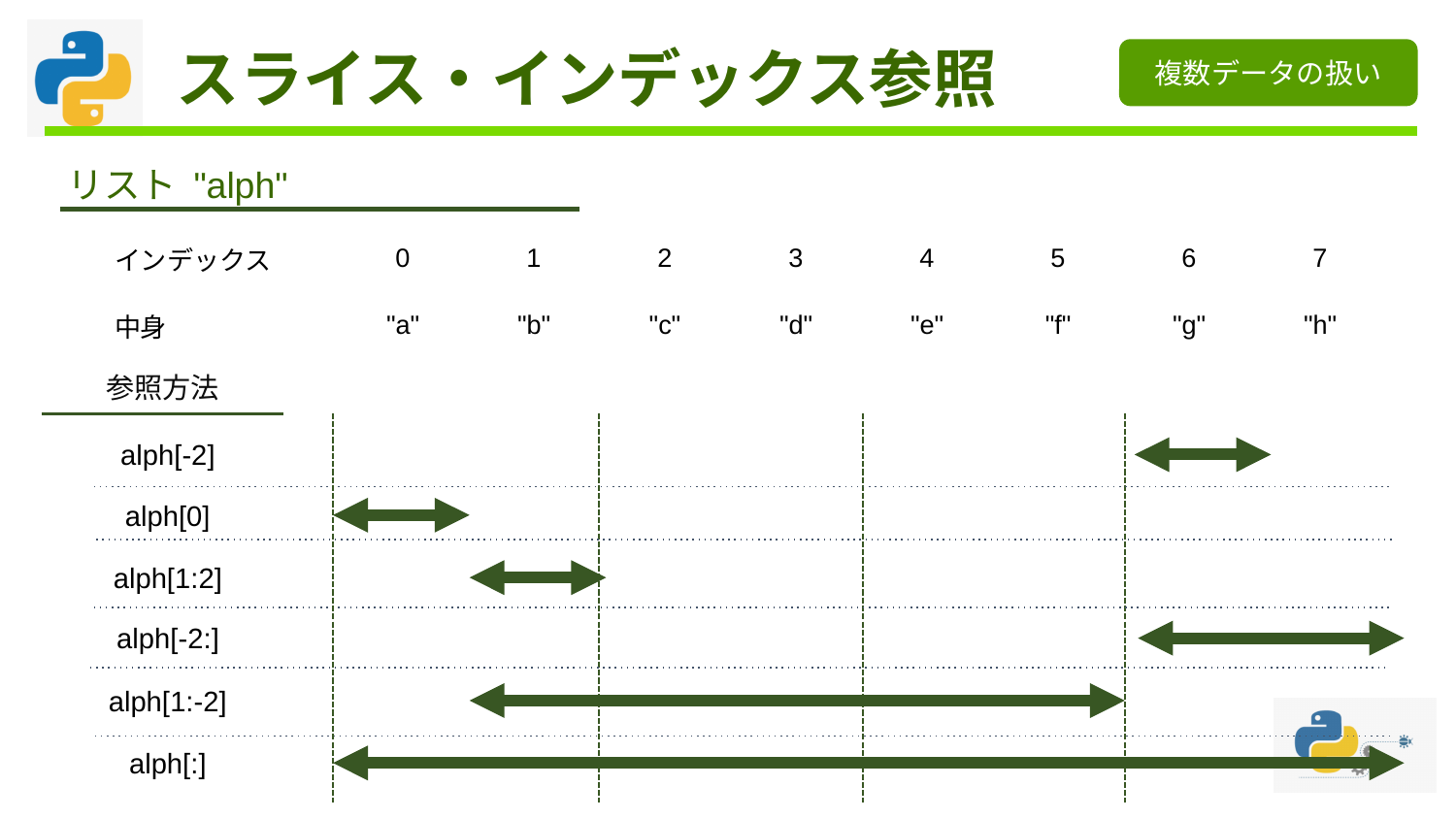

複数データの扱い
# スライス・インデックス参照
リスト "alph"
| インデックス | 0 | 1 | 2 | 3 | 4 | 5 | 6 | 7 |
| --- | --- | --- | --- | --- | --- | --- | --- | --- |
| 中身 | "a" | "b" | "c" | "d" | "e" | "f" | "g" | "h" |
参照方法
alph[-2]
alph[0]
alph[1:2]
alph[-2:]
alph[1:-2]
alph[:]